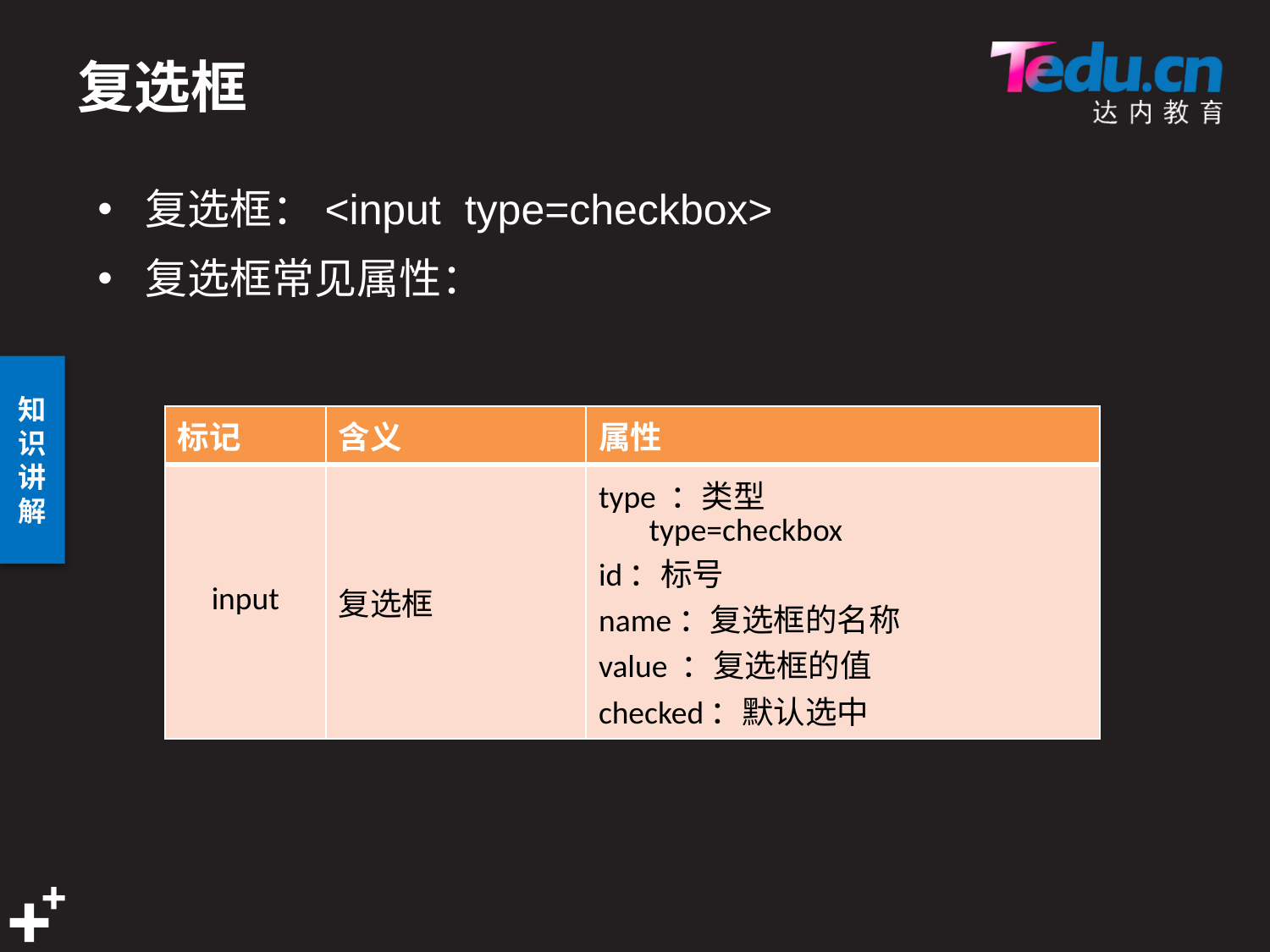

# 复选框
复选框：<input  type=checkbox>
复选框常见属性：
| 标记 | 含义 | 属性 |
| --- | --- | --- |
| input | 复选框 | type ：类型 type=checkbox id：标号 name：复选框的名称 value ：复选框的值 checked：默认选中 |